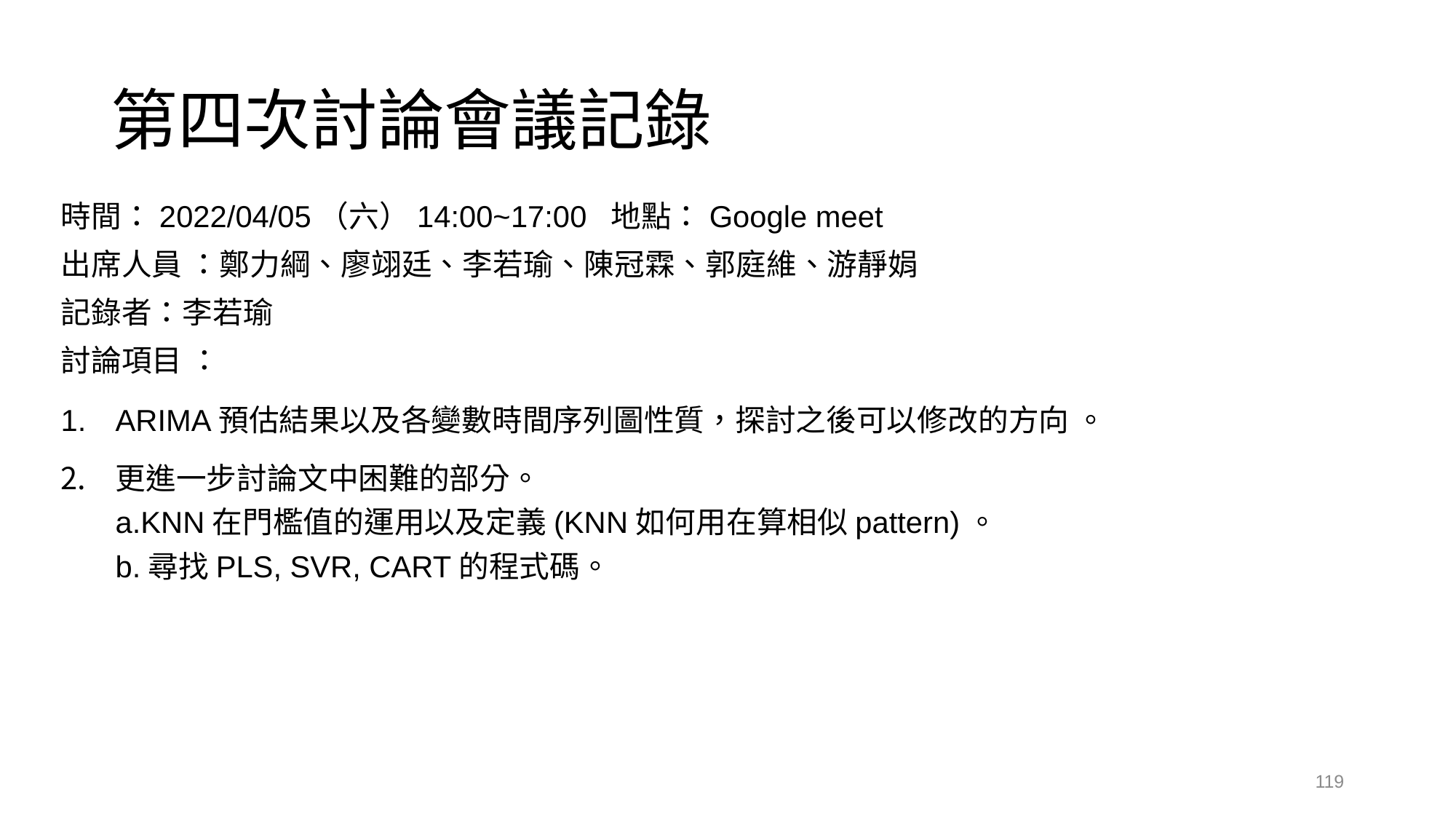

# 第四次討論會議記錄
時間：2022/04/05（六）14:00~17:00  地點：Google meet
出席人員 ：鄭力綱、廖翊廷、李若瑜、陳冠霖、郭庭維、游靜娟
記錄者：李若瑜
討論項目 ：
ARIMA預估結果以及各變數時間序列圖性質，探討之後可以修改的方向 。
更進一步討論文中困難的部分。
a.KNN在門檻值的運用以及定義(KNN如何用在算相似pattern)。
b.尋找PLS, SVR, CART的程式碼。
119